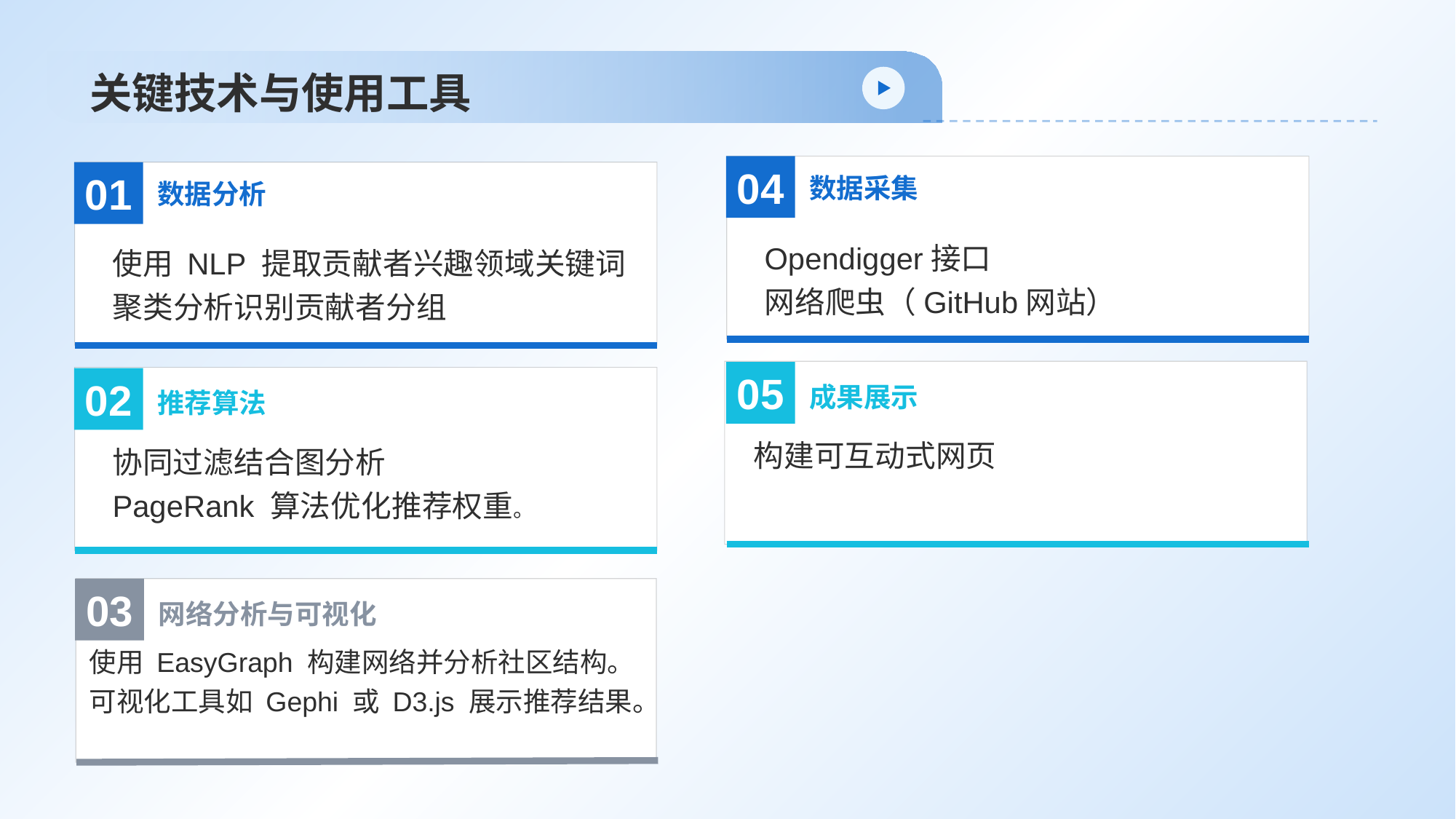

# 关键技术与使用工具
数据采集
04

Opendigger接口
网络爬虫（GitHub网站）

05
成果展示
构建可互动式网页

数据分析
01

使用 NLP 提取贡献者兴趣领域关键词
聚类分析识别贡献者分组

02
推荐算法
协同过滤结合图分析
PageRank 算法优化推荐权重。
03

网络分析与可视化
使用 EasyGraph 构建网络并分析社区结构。
可视化工具如 Gephi 或 D3.js 展示推荐结果。